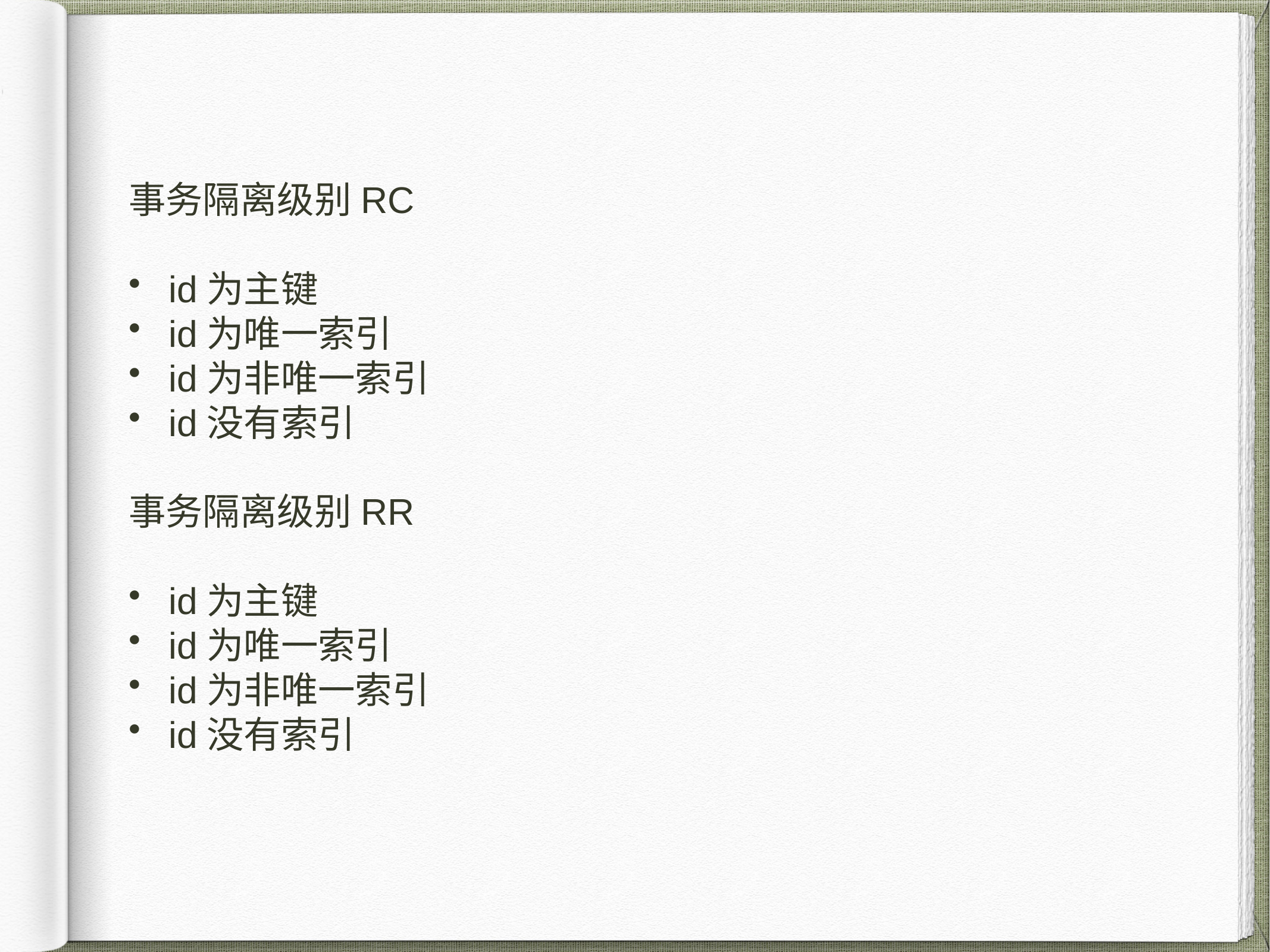

事务隔离级别RC

id为主键
id为唯一索引
id为非唯一索引
id没有索引

事务隔离级别RR

id为主键
id为唯一索引
id为非唯一索引
id没有索引